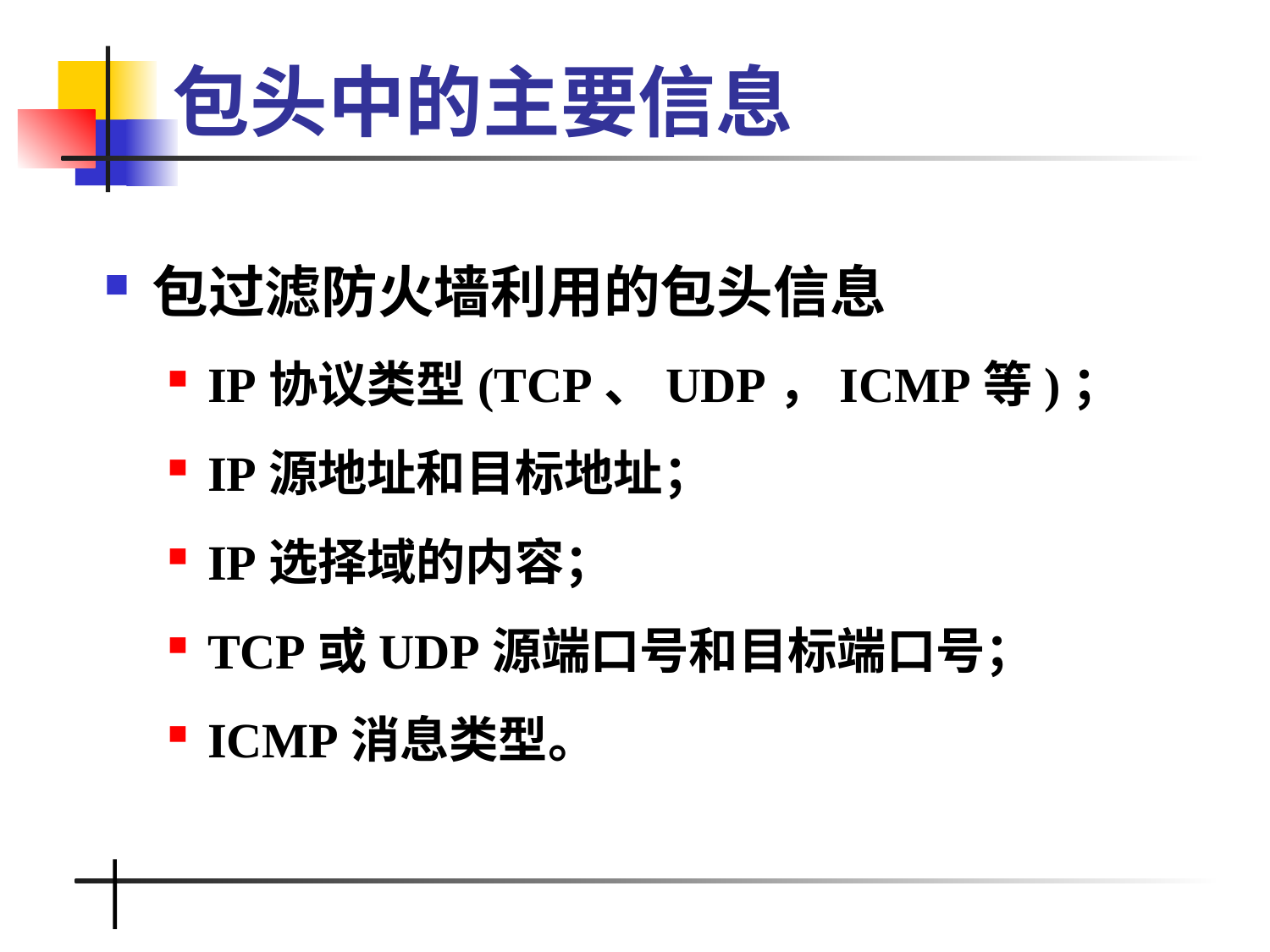

# 包头中的主要信息
包过滤防火墙利用的包头信息
IP协议类型(TCP、UDP，ICMP等)；
IP源地址和目标地址；
IP选择域的内容；
TCP或UDP源端口号和目标端口号；
ICMP消息类型。